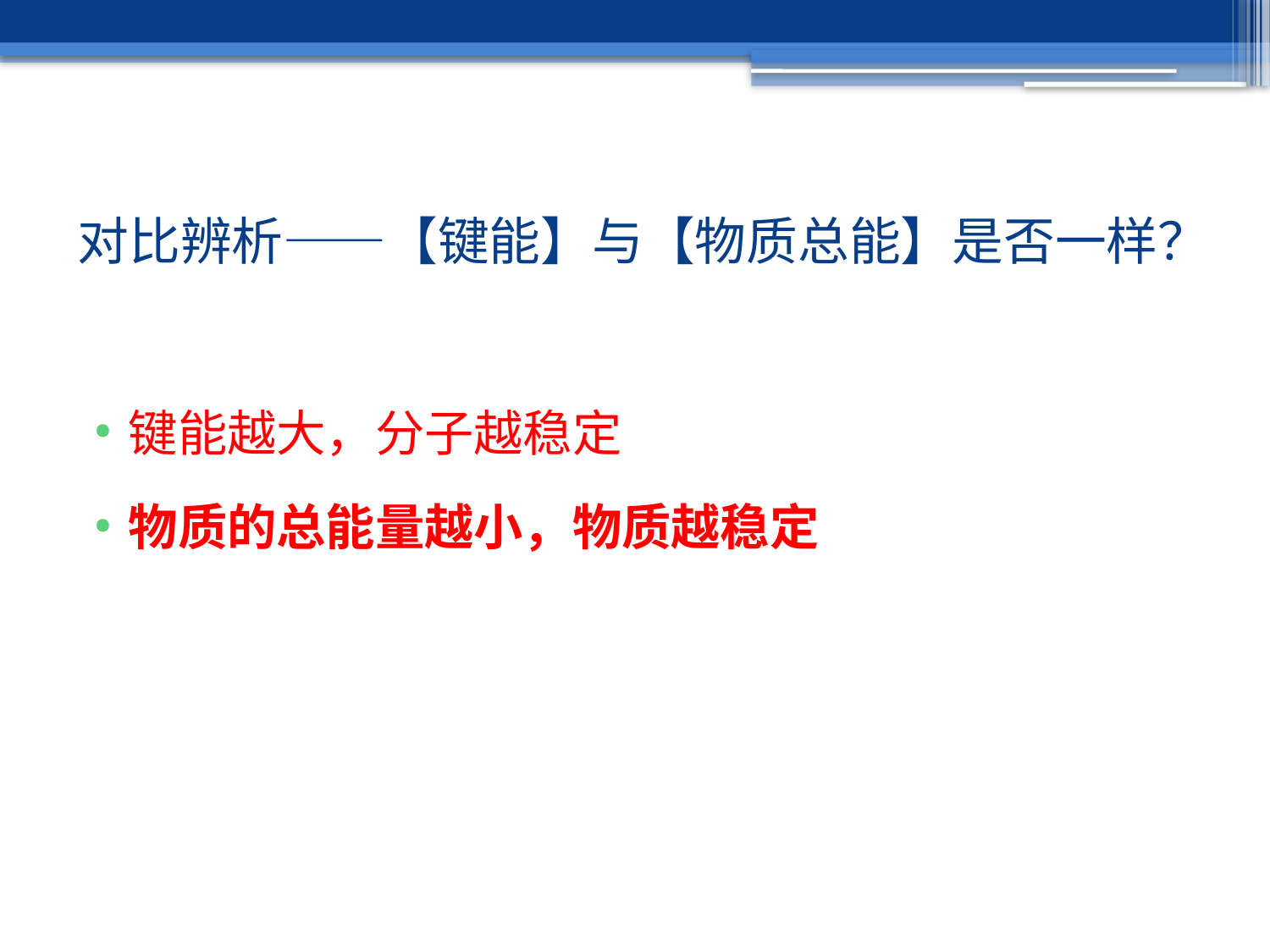

# 对比辨析——【键能】与【物质总能】是否一样？
键能越大，分子越稳定
物质的总能量越小，物质越稳定